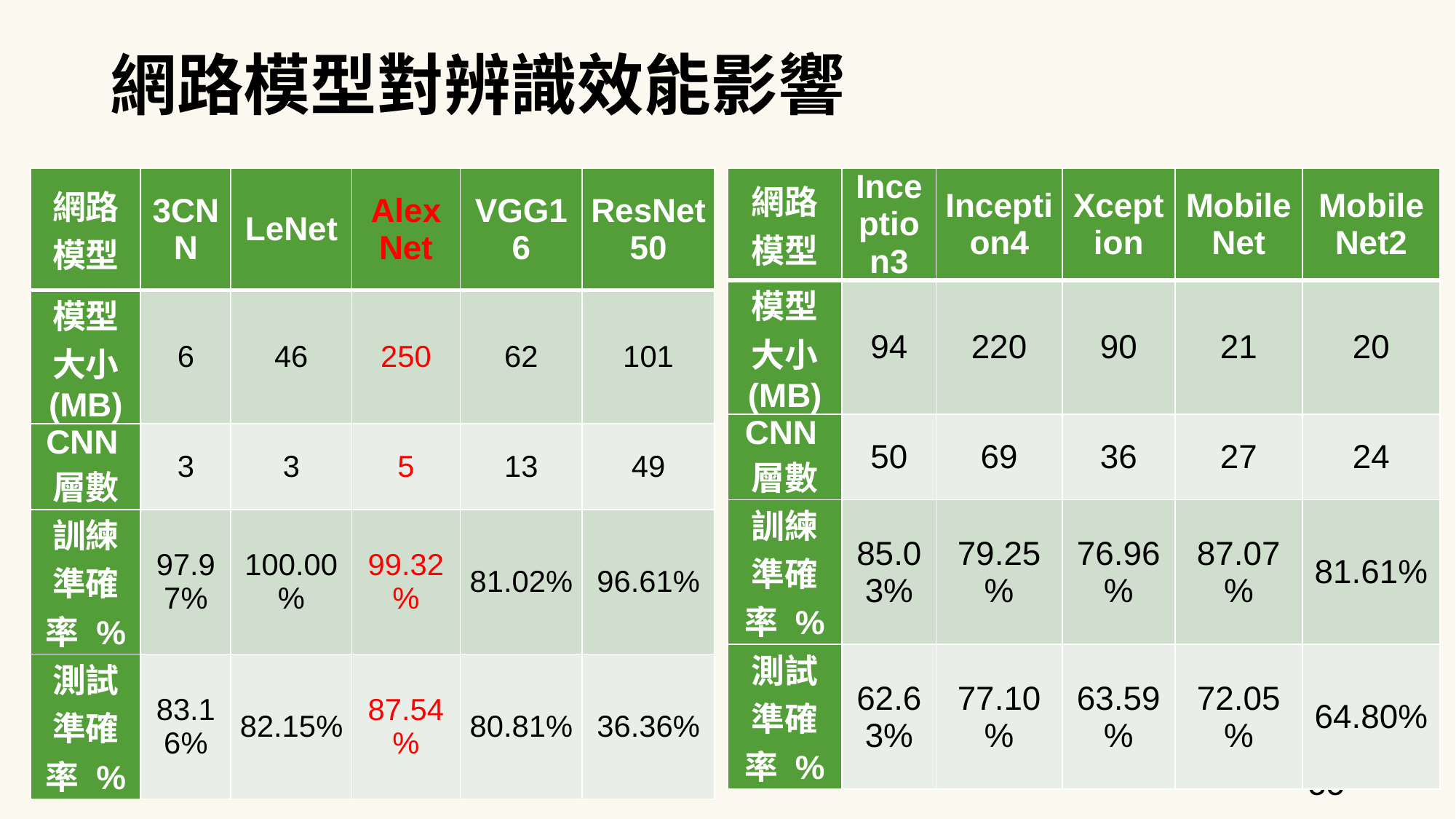

網路模型對辨識效能影響
| 網路模型 | 3CNN | LeNet | AlexNet | VGG16 | ResNet50 |
| --- | --- | --- | --- | --- | --- |
| 模型大小 (MB) | 6 | 46 | 250 | 62 | 101 |
| CNN層數 | 3 | 3 | 5 | 13 | 49 |
| 訓練準確率 % | 97.97% | 100.00% | 99.32% | 81.02% | 96.61% |
| 測試準確率 % | 83.16% | 82.15% | 87.54% | 80.81% | 36.36% |
| 網路模型 | Inception3 | Inception4 | Xception | MobileNet | MobileNet2 |
| --- | --- | --- | --- | --- | --- |
| 模型大小 (MB) | 94 | 220 | 90 | 21 | 20 |
| CNN層數 | 50 | 69 | 36 | 27 | 24 |
| 訓練準確率 % | 85.03% | 79.25% | 76.96% | 87.07% | 81.61% |
| 測試準確率 % | 62.63% | 77.10% | 63.59% | 72.05% | 64.80% |
33